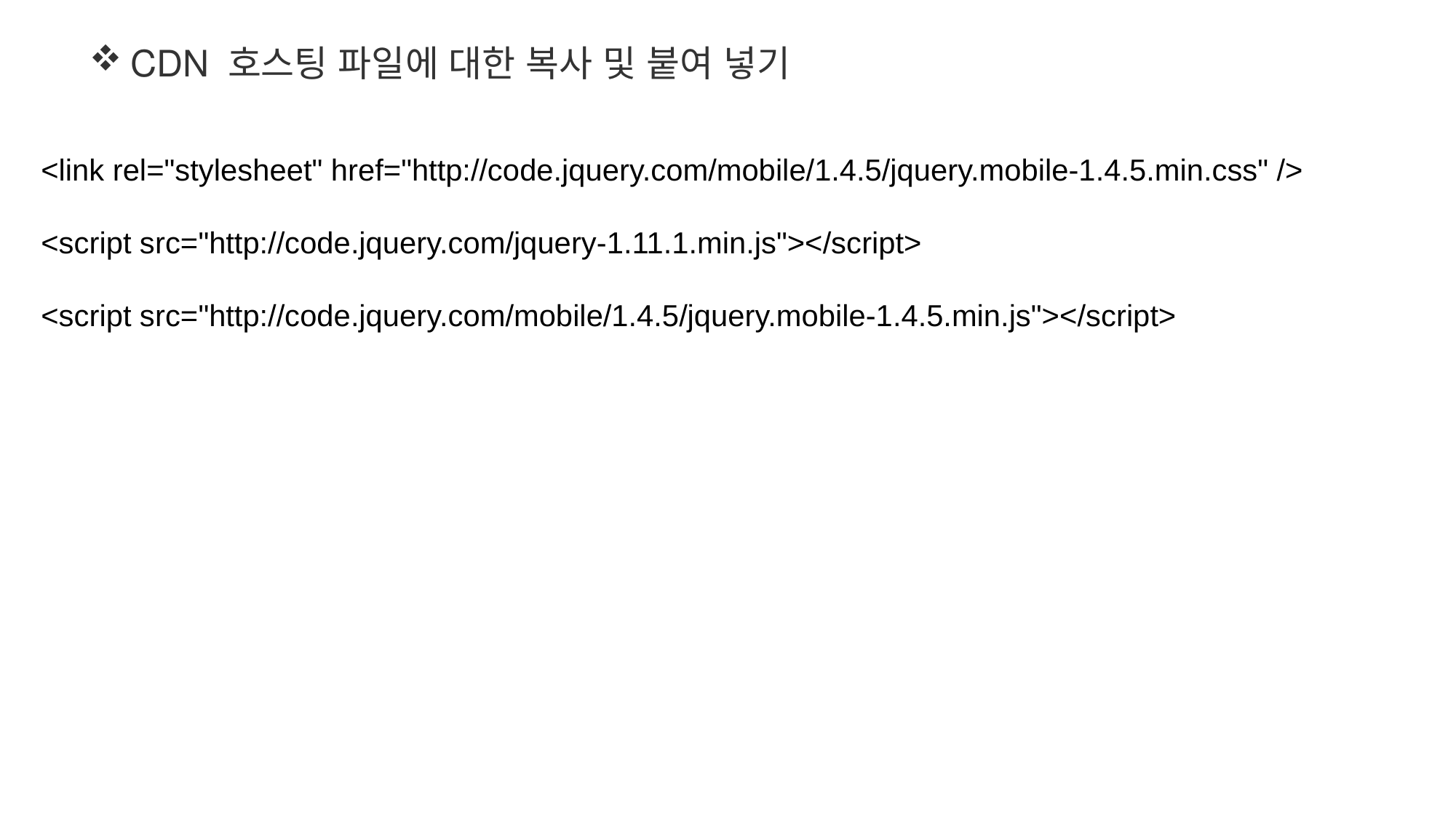

CDN 호스팅 파일에 대한 복사 및 붙여 넣기
<link rel="stylesheet" href="http://code.jquery.com/mobile/1.4.5/jquery.mobile-1.4.5.min.css" />
<script src="http://code.jquery.com/jquery-1.11.1.min.js"></script>
<script src="http://code.jquery.com/mobile/1.4.5/jquery.mobile-1.4.5.min.js"></script>